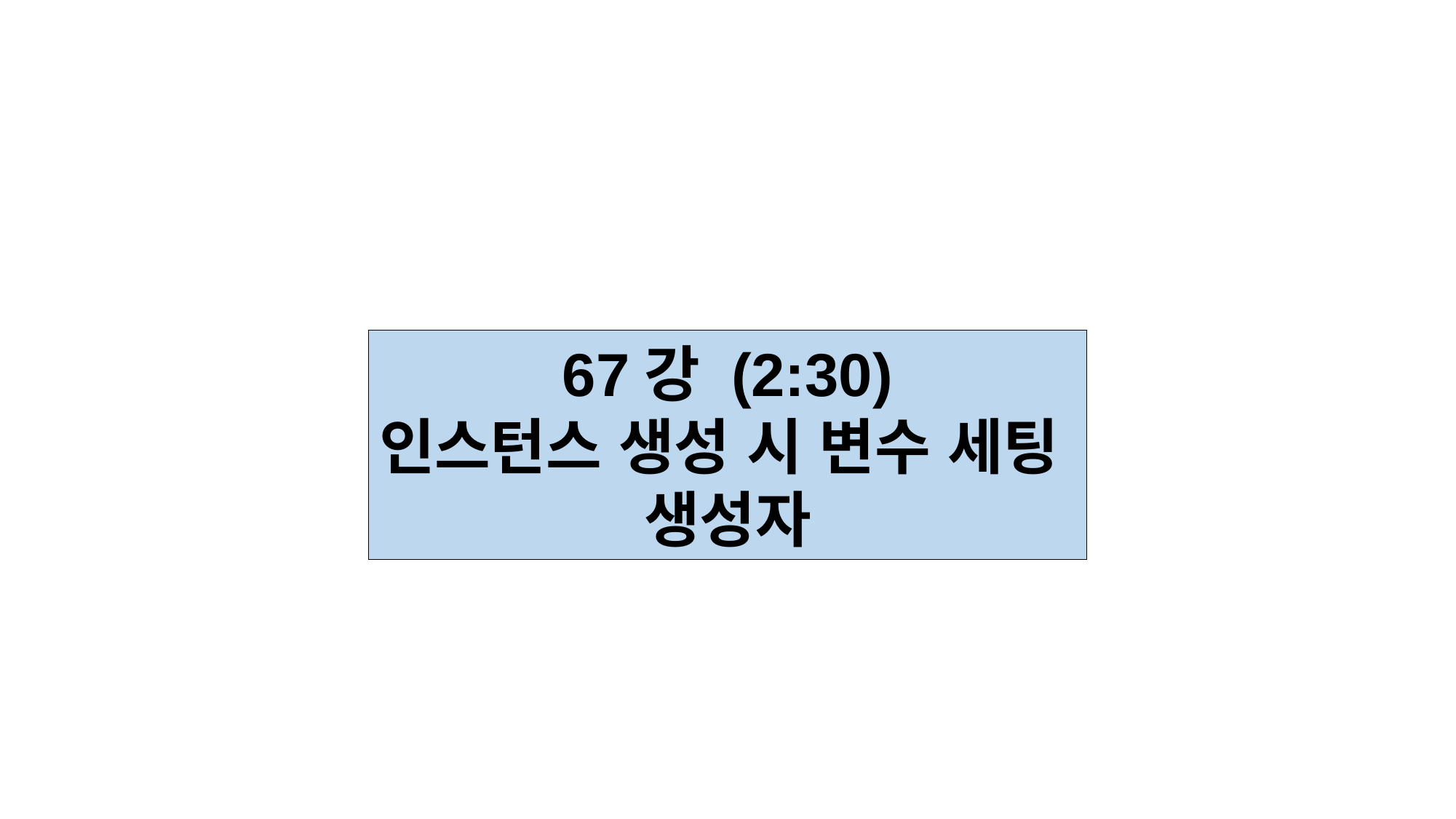

67강 (2:30)
인스턴스 생성 시 변수 세팅
생성자